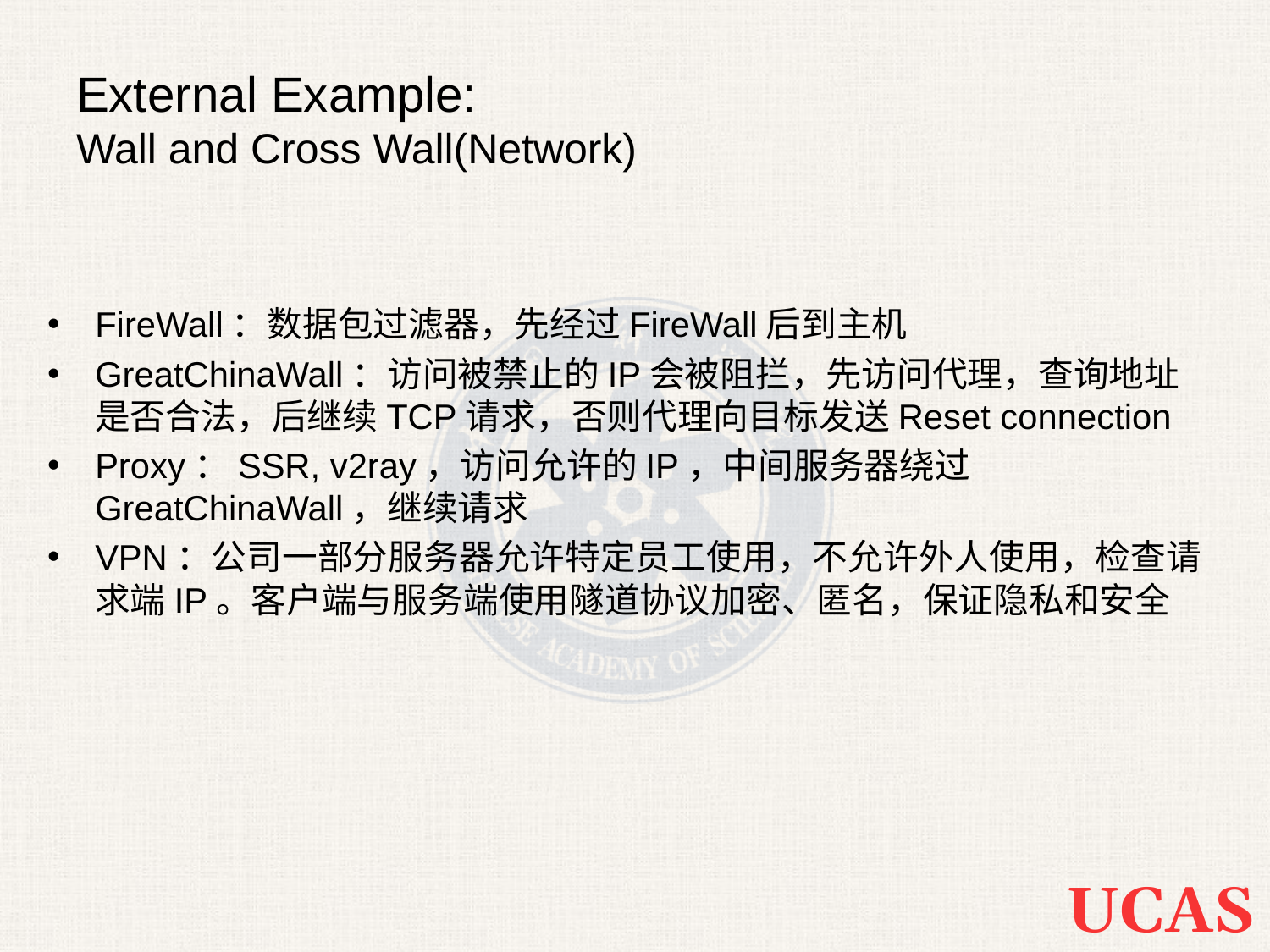

# External Example: Wall and Cross Wall(Network)
FireWall：数据包过滤器，先经过FireWall后到主机
GreatChinaWall：访问被禁止的IP会被阻拦，先访问代理，查询地址是否合法，后继续TCP请求，否则代理向目标发送Reset connection
Proxy：SSR, v2ray，访问允许的IP，中间服务器绕过GreatChinaWall，继续请求
VPN：公司一部分服务器允许特定员工使用，不允许外人使用，检查请求端IP。客户端与服务端使用隧道协议加密、匿名，保证隐私和安全